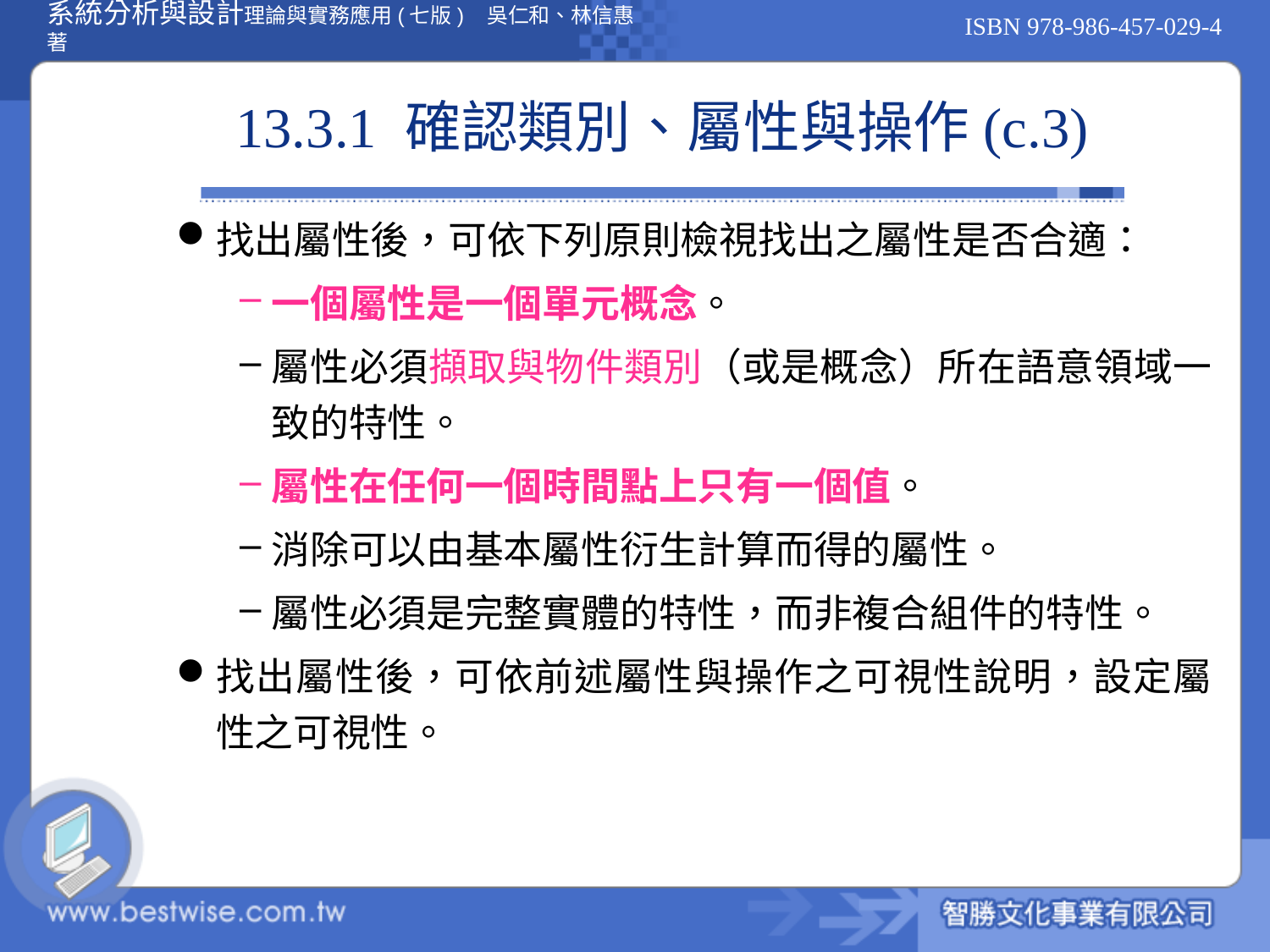

# 13.3.1 確認類別、屬性與操作(c.3)
找出屬性後，可依下列原則檢視找出之屬性是否合適：
一個屬性是一個單元概念。
屬性必須擷取與物件類別（或是概念）所在語意領域一致的特性。
屬性在任何一個時間點上只有一個值。
消除可以由基本屬性衍生計算而得的屬性。
屬性必須是完整實體的特性，而非複合組件的特性。
找出屬性後，可依前述屬性與操作之可視性說明，設定屬性之可視性。